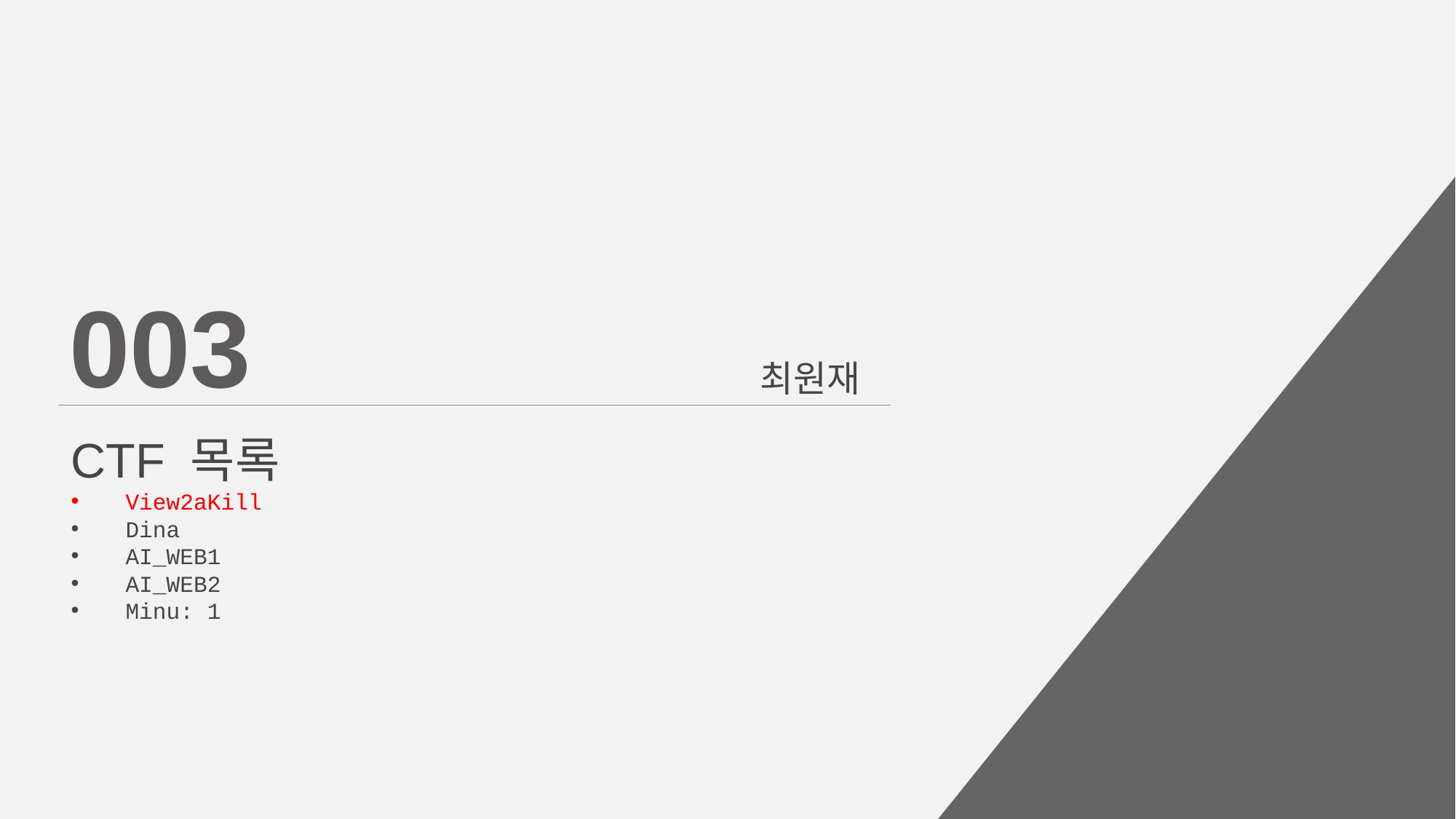

003
최원재
CTF 목록
View2aKill
Dina
AI_WEB1
AI_WEB2
Minu: 1